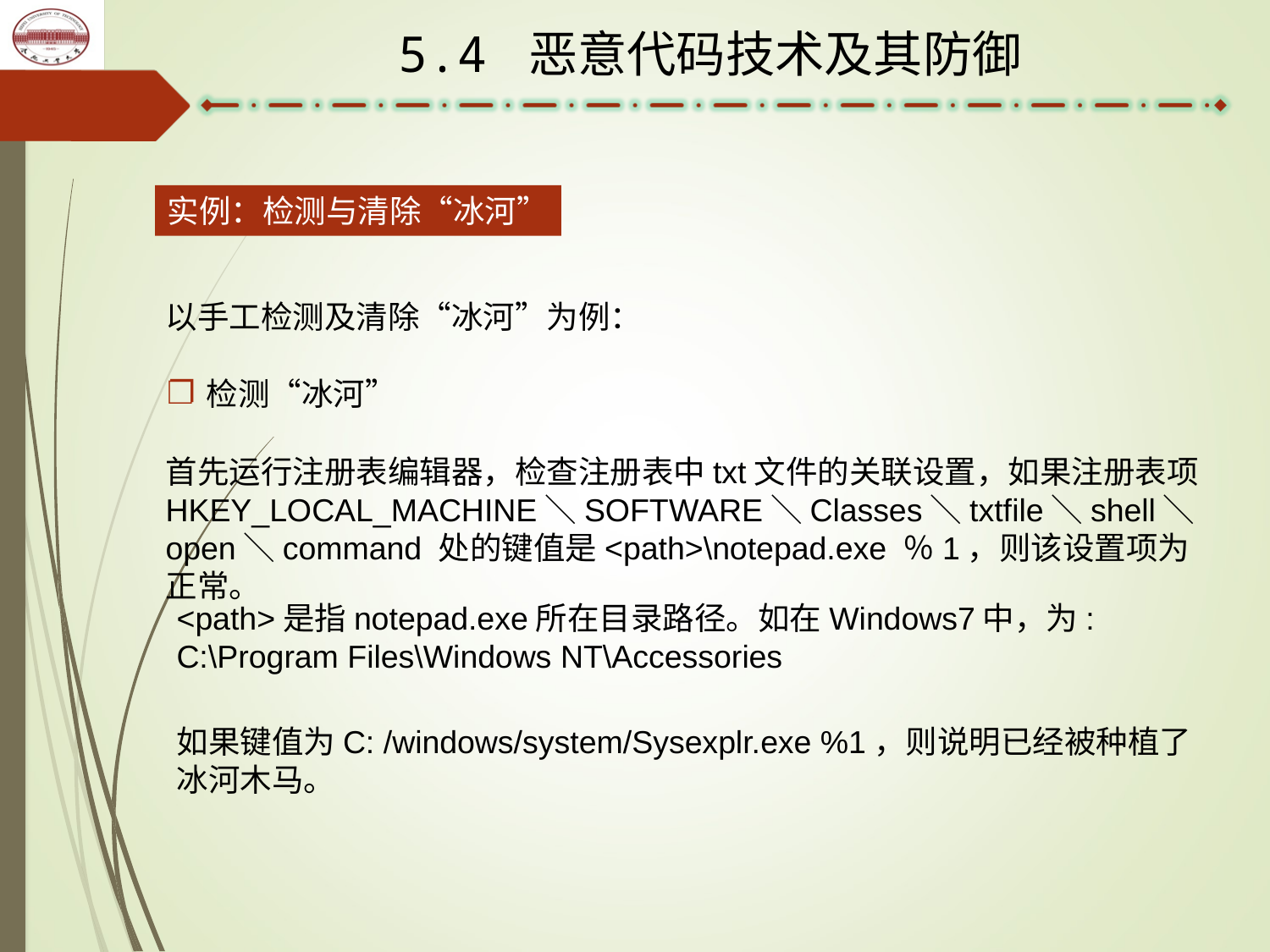

5.4 恶意代码技术及其防御
实例：检测与清除“冰河”
以手工检测及清除“冰河”为例：
检测“冰河”
首先运行注册表编辑器，检查注册表中txt文件的关联设置，如果注册表项HKEY_LOCAL_MACHINE＼SOFTWARE＼Classes＼txtfile＼shell＼open＼command 处的键值是<path>\notepad.exe ％1，则该设置项为正常。
<path>是指notepad.exe所在目录路径。如在Windows7中，为:
C:\Program Files\Windows NT\Accessories
如果键值为C: /windows/system/Sysexplr.exe %1，则说明已经被种植了冰河木马。